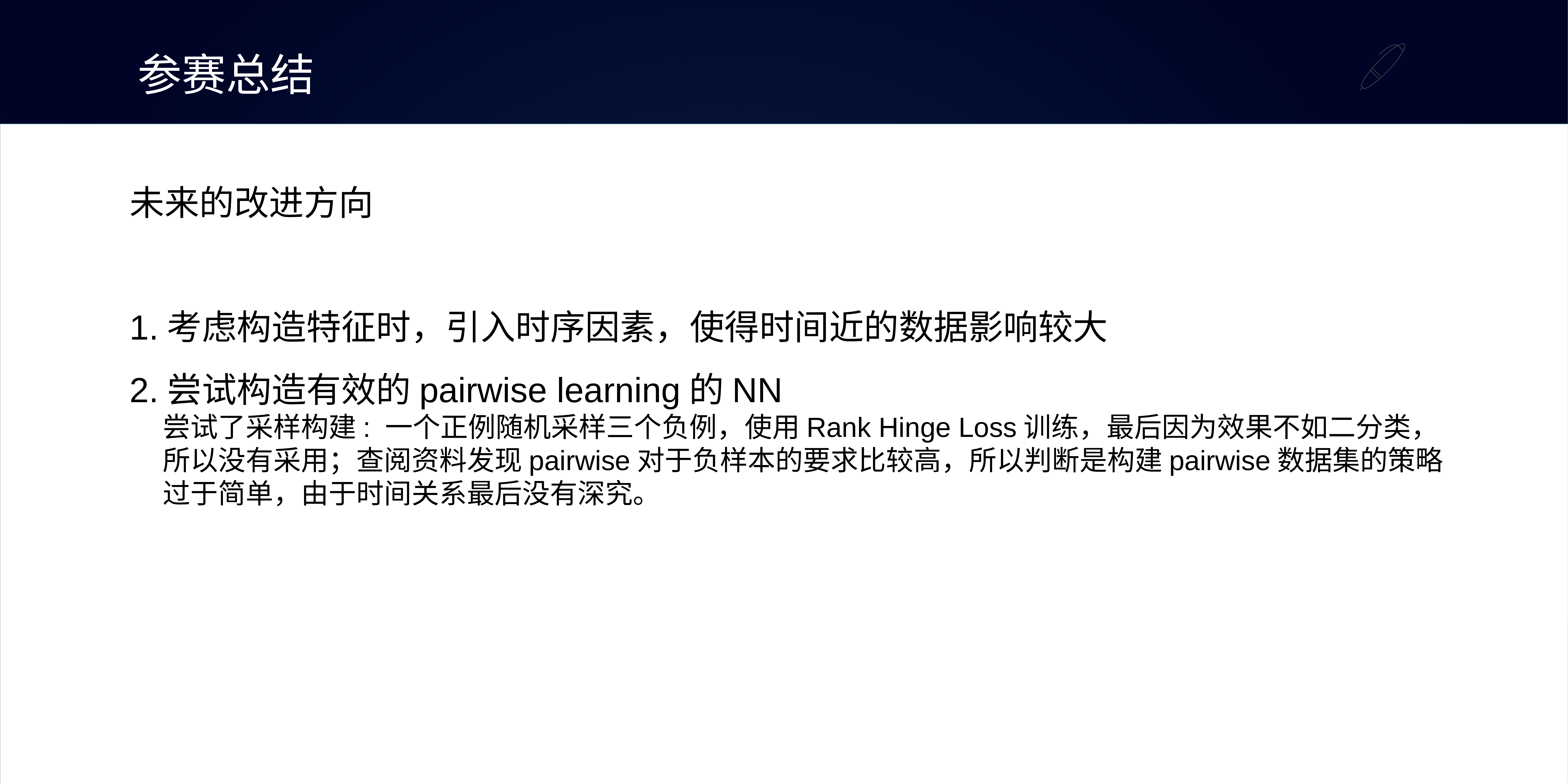

参赛总结

未来的改进方向
1.考虑构造特征时，引入时序因素，使得时间近的数据影响较大
2.尝试构造有效的pairwise learning的NN
尝试了采样构建: 一个正例随机采样三个负例，使用Rank Hinge Loss训练，最后因为效果不如二分类，所以没有采用；查阅资料发现pairwise对于负样本的要求比较高，所以判断是构建pairwise数据集的策略过于简单，由于时间关系最后没有深究。